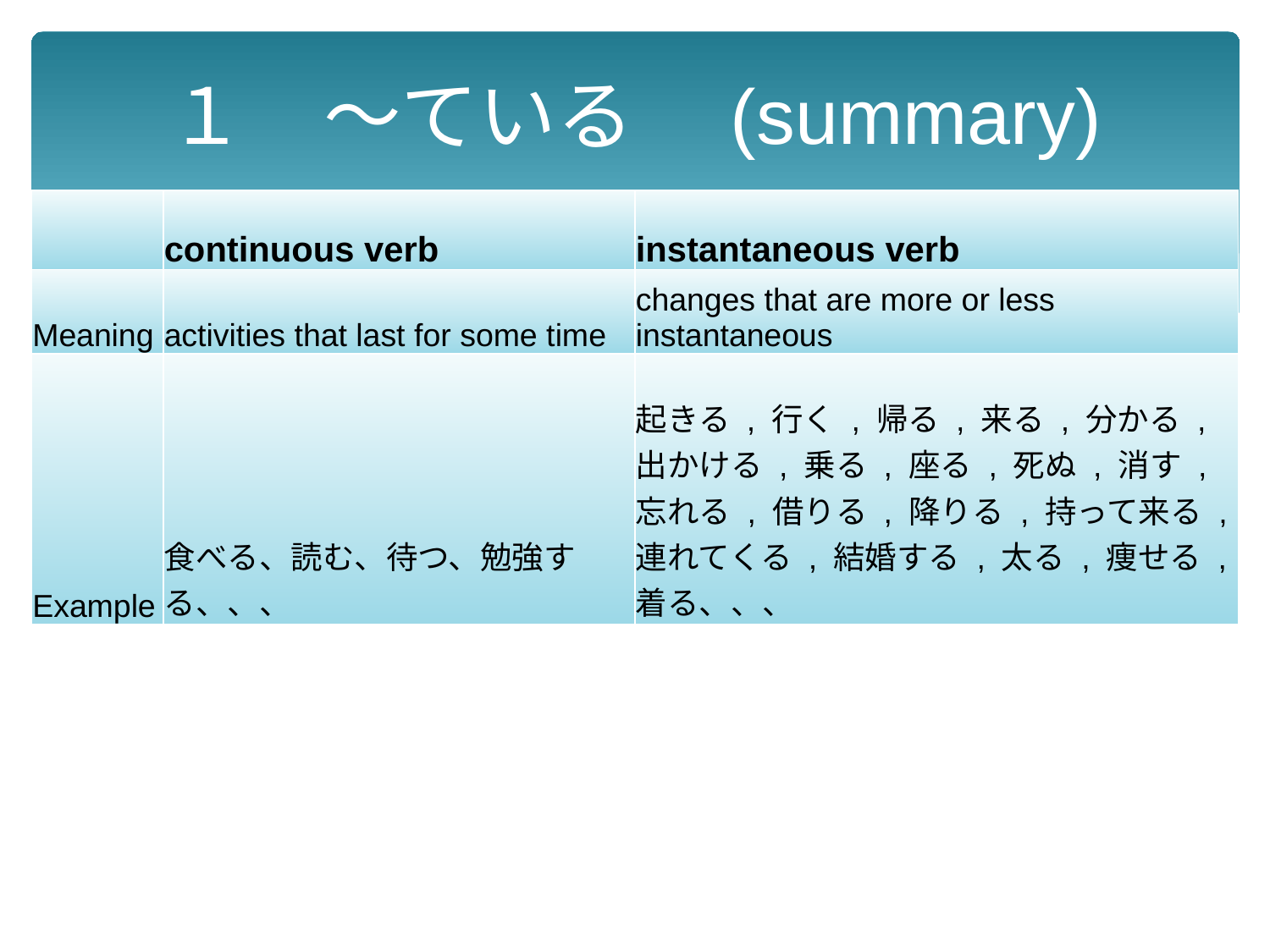

# １　～ている　(summary)
|  | continuous verb | instantaneous verb |
| --- | --- | --- |
| Meaning | activities that last for some time | changes that are more or less instantaneous |
| Example | 食べる、読む、待つ、勉強する、、、 | 起きる , 行く , 帰る , 来る , 分かる , 出かける , 乗る , 座る , 死ぬ , 消す , 忘れる , 借りる , 降りる , 持って来る , 連れてくる , 結婚する , 太る , 痩せる , 着る、、、 |